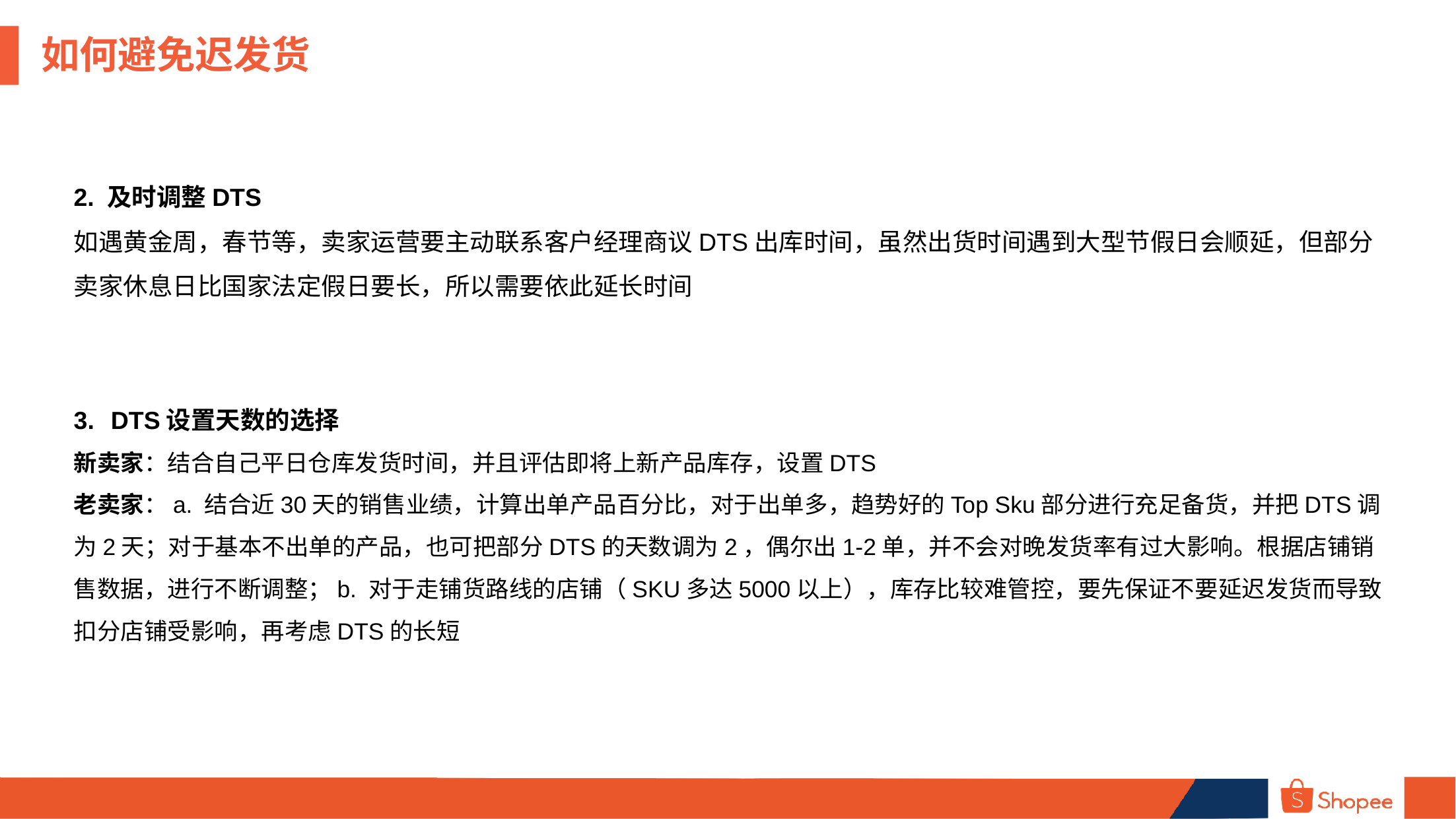

如何避免迟发货
2. 及时调整DTS
如遇黄金周，春节等，卖家运营要主动联系客户经理商议DTS出库时间，虽然出货时间遇到大型节假日会顺延，但部分卖家休息日比国家法定假日要长，所以需要依此延长时间

DTS设置天数的选择
新卖家：结合自己平日仓库发货时间，并且评估即将上新产品库存，设置DTS
老卖家：a. 结合近30天的销售业绩，计算出单产品百分比，对于出单多，趋势好的Top Sku部分进行充足备货，并把DTS调为2天；对于基本不出单的产品，也可把部分DTS的天数调为2，偶尔出1-2单，并不会对晚发货率有过大影响。根据店铺销售数据，进行不断调整；b. 对于走铺货路线的店铺（SKU多达5000以上），库存比较难管控，要先保证不要延迟发货而导致扣分店铺受影响，再考虑DTS的长短